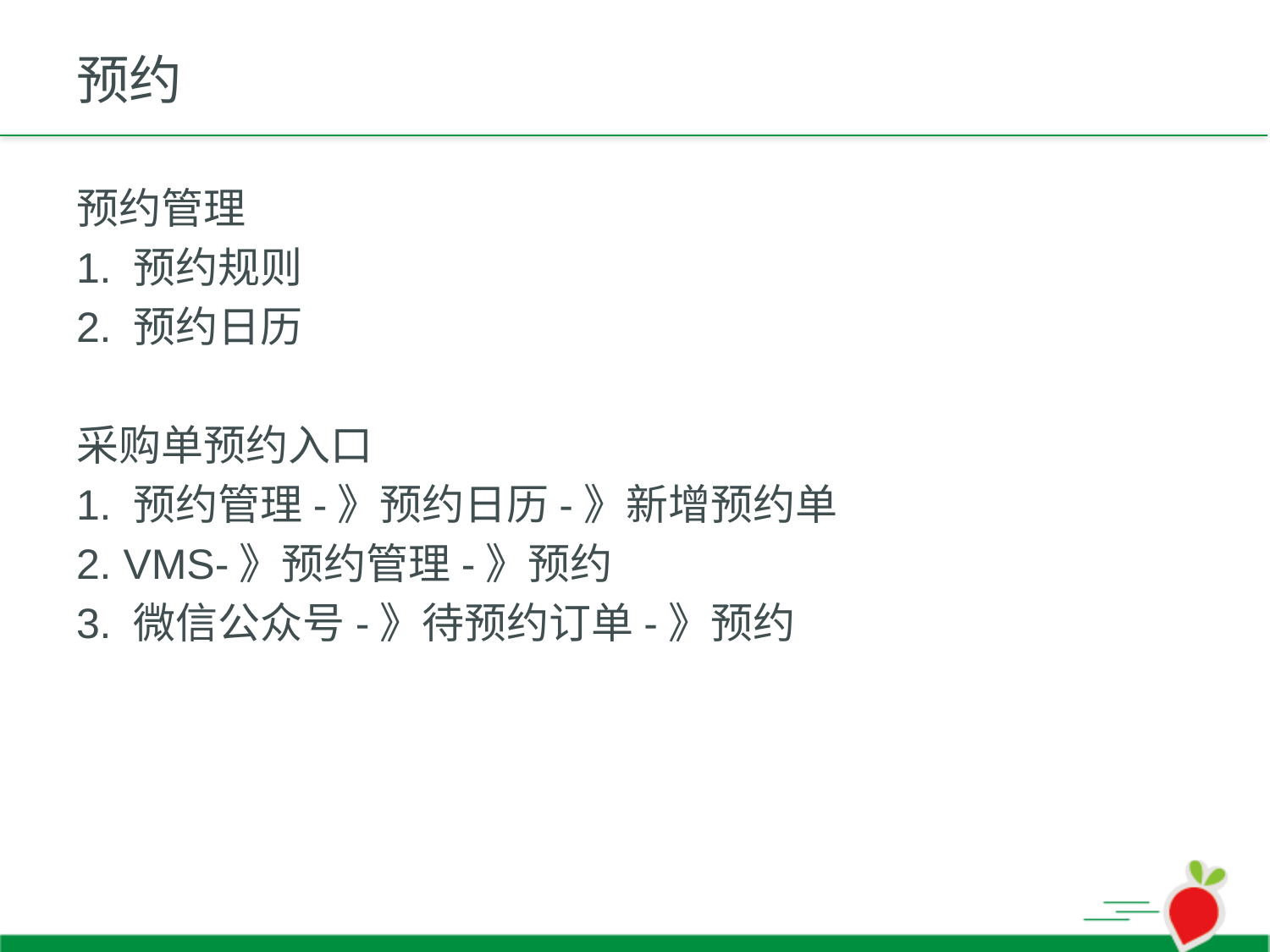

# 预约
预约管理
1. 预约规则
2. 预约日历

采购单预约入口
1. 预约管理-》预约日历-》新增预约单
2. VMS-》预约管理-》预约
3. 微信公众号-》待预约订单-》预约